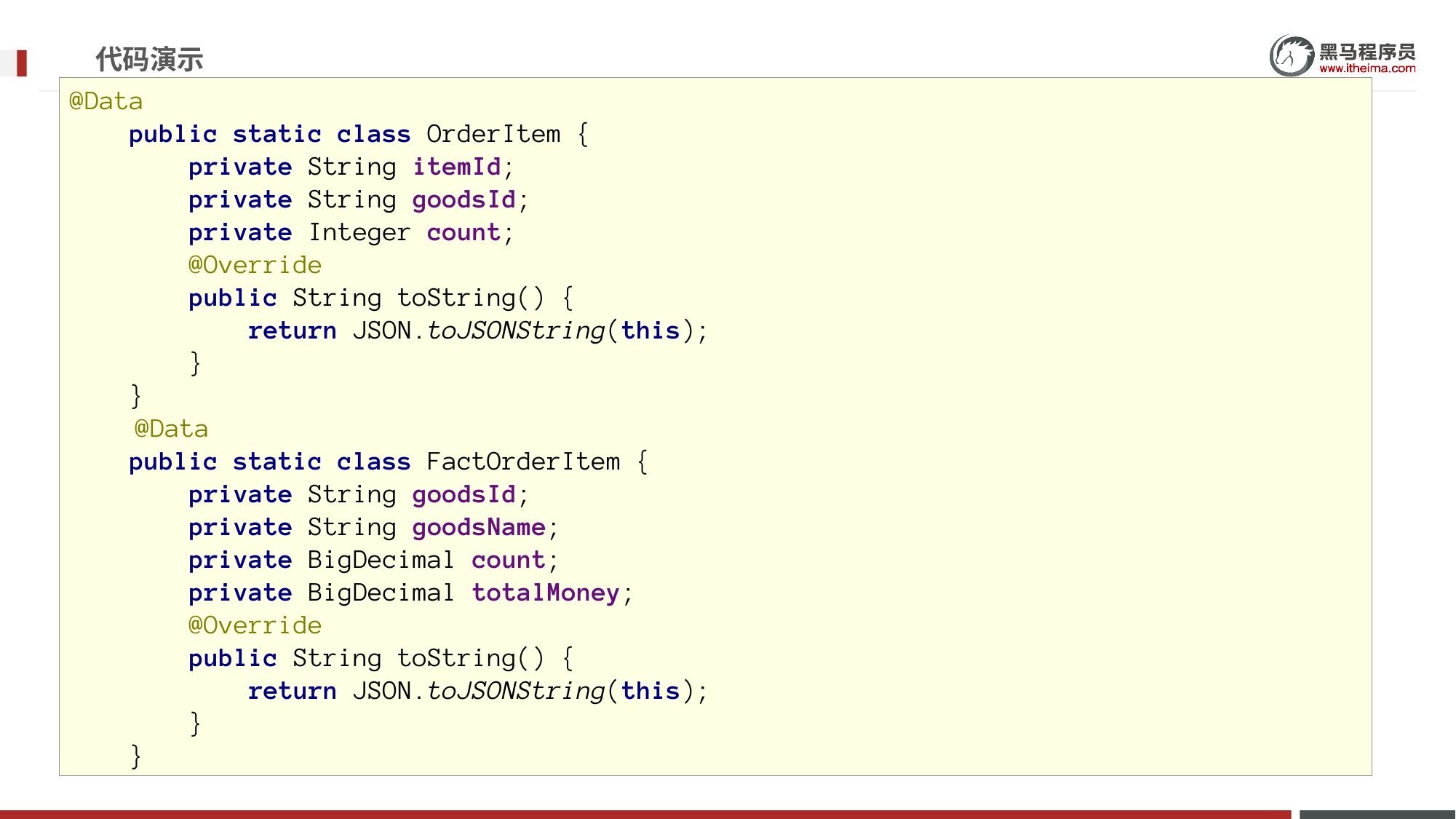

# 代码演示
@Data
    public static class OrderItem {
        private String itemId;
        private String goodsId;
        private Integer count;
        @Override
        public String toString() {
            return JSON.toJSONString(this);
        }
    }
    @Data
    public static class FactOrderItem {
        private String goodsId;
        private String goodsName;
        private BigDecimal count;
        private BigDecimal totalMoney;
        @Override
        public String toString() {
            return JSON.toJSONString(this);
        }
    }